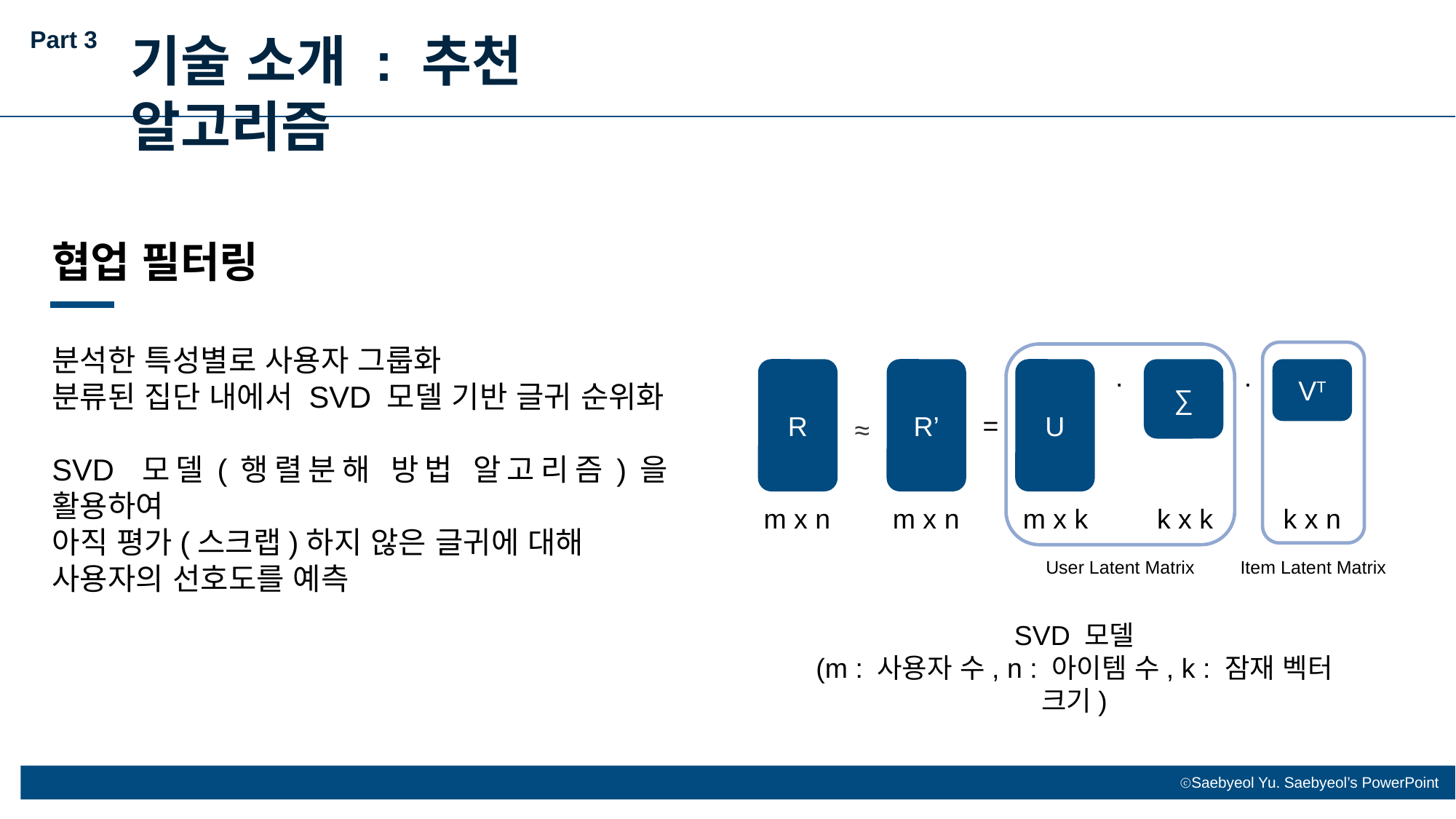

Part 3
기술 소개 : 추천 알고리즘
협업 필터링
분석한 특성별로 사용자 그룹화
분류된 집단 내에서 SVD 모델 기반 글귀 순위화

SVD 모델(행렬분해 방법 알고리즘)을 활용하여
아직 평가(스크랩)하지 않은 글귀에 대해
사용자의 선호도를 예측

.
.
R’
U
∑
VT
R
=
≈
m x n
m x n
m x k
k x k
k x n
User Latent Matrix
Item Latent Matrix
SVD 모델
(m : 사용자 수, n : 아이템 수, k : 잠재 벡터 크기)